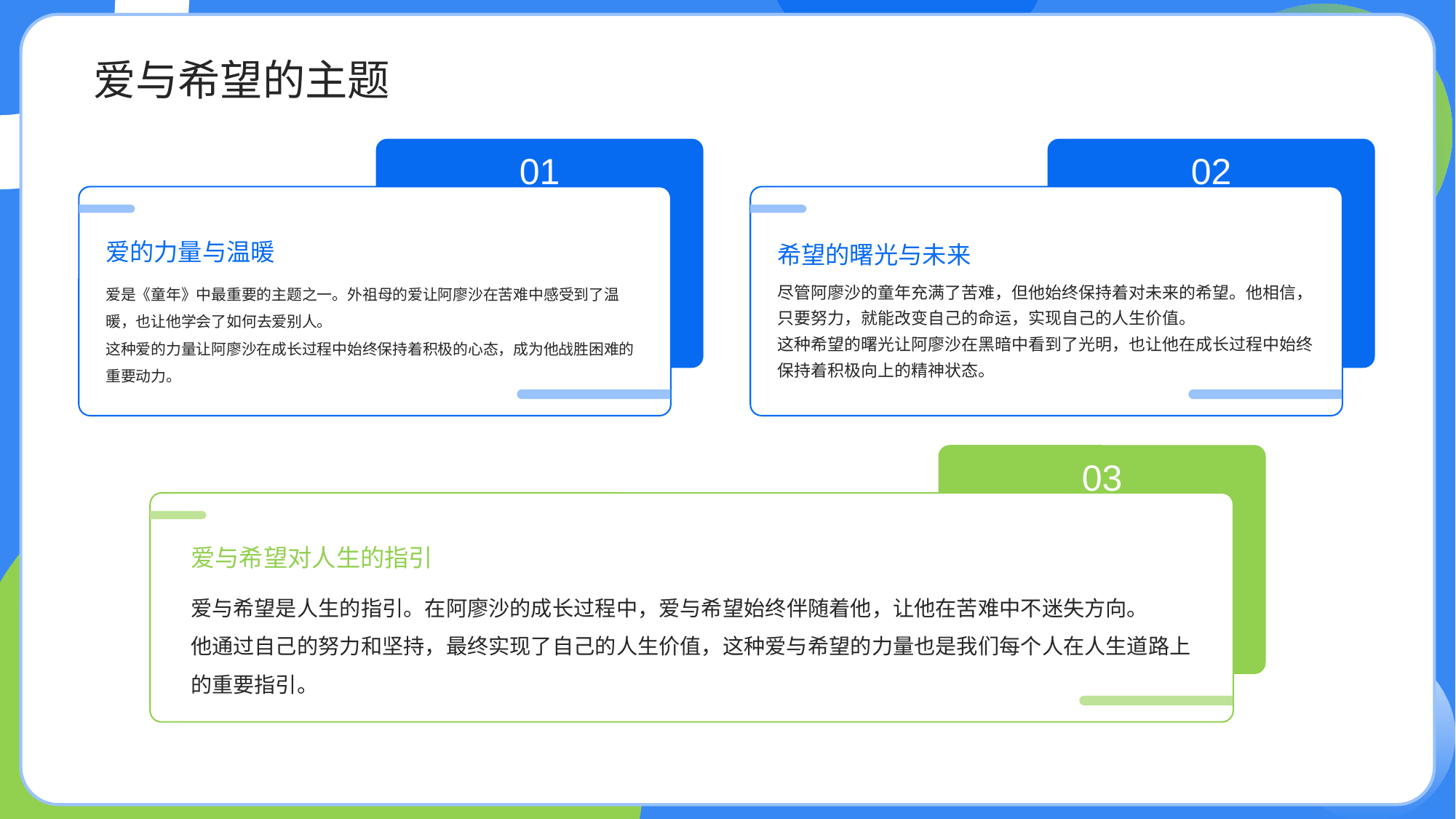

isheji-copy_1736909611505
爱与希望的主题

01
02

爱的力量与温暖
希望的曙光与未来
爱是《童年》中最重要的主题之一。外祖母的爱让阿廖沙在苦难中感受到了温暖，也让他学会了如何去爱别人。
这种爱的力量让阿廖沙在成长过程中始终保持着积极的心态，成为他战胜困难的重要动力。
尽管阿廖沙的童年充满了苦难，但他始终保持着对未来的希望。他相信，只要努力，就能改变自己的命运，实现自己的人生价值。
这种希望的曙光让阿廖沙在黑暗中看到了光明，也让他在成长过程中始终保持着积极向上的精神状态。

03

爱与希望对人生的指引
爱与希望是人生的指引。在阿廖沙的成长过程中，爱与希望始终伴随着他，让他在苦难中不迷失方向。
他通过自己的努力和坚持，最终实现了自己的人生价值，这种爱与希望的力量也是我们每个人在人生道路上的重要指引。